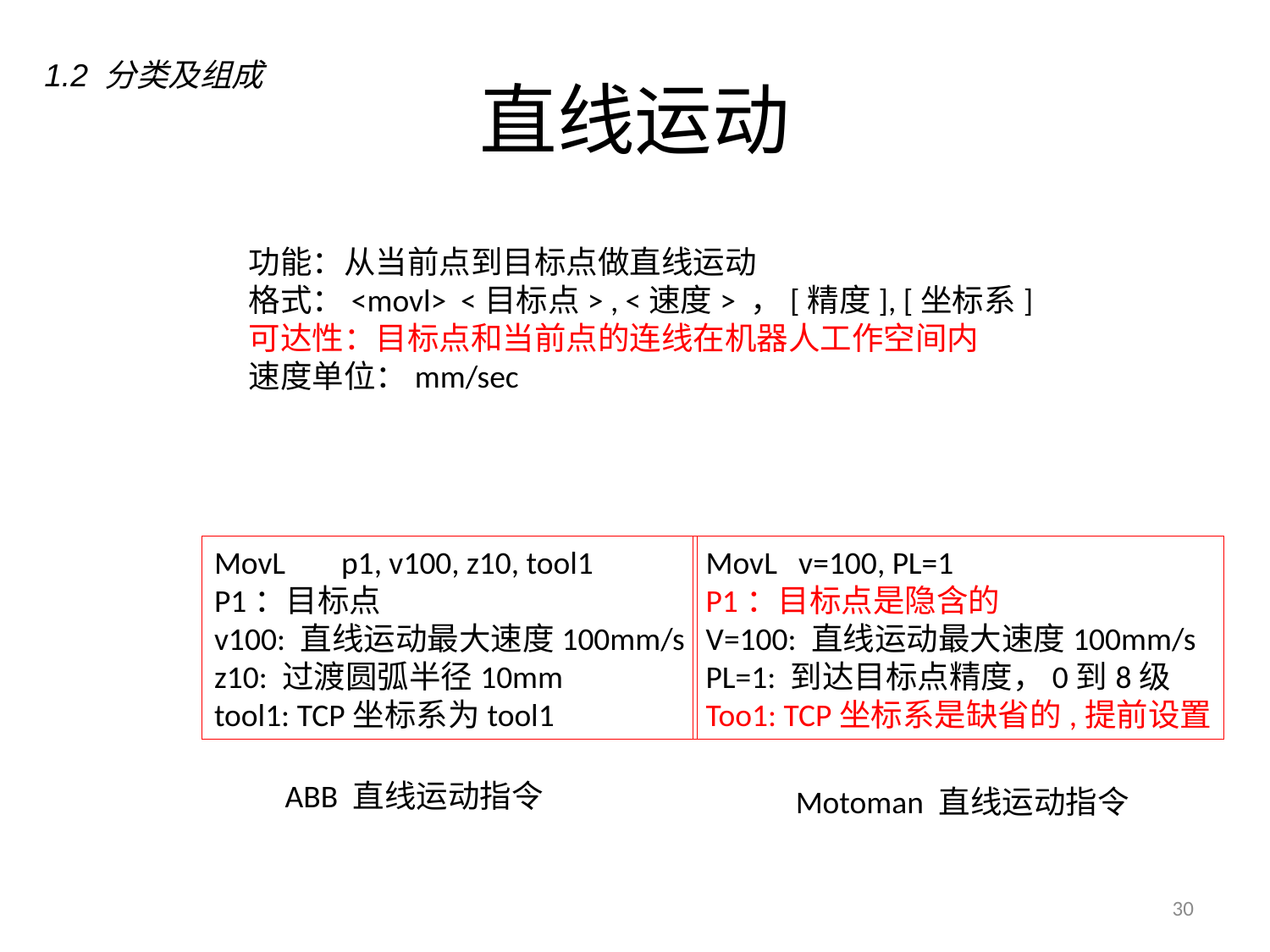

# 直线运动
1.2 分类及组成
功能：从当前点到目标点做直线运动
格式：<movl>  <目标点> , <速度> ，[精度], [坐标系]
可达性：目标点和当前点的连线在机器人工作空间内
速度单位：mm/sec

MovL 	p1, v100, z10, tool1
P1：目标点
v100: 直线运动最大速度100mm/s
z10: 过渡圆弧半径10mm
tool1: TCP坐标系为tool1
MovL   v=100, PL=1
P1：目标点是隐含的
V=100: 直线运动最大速度100mm/s
PL=1: 到达目标点精度，0到8级
Too1: TCP坐标系是缺省的,提前设置
ABB 直线运动指令
Motoman 直线运动指令
30